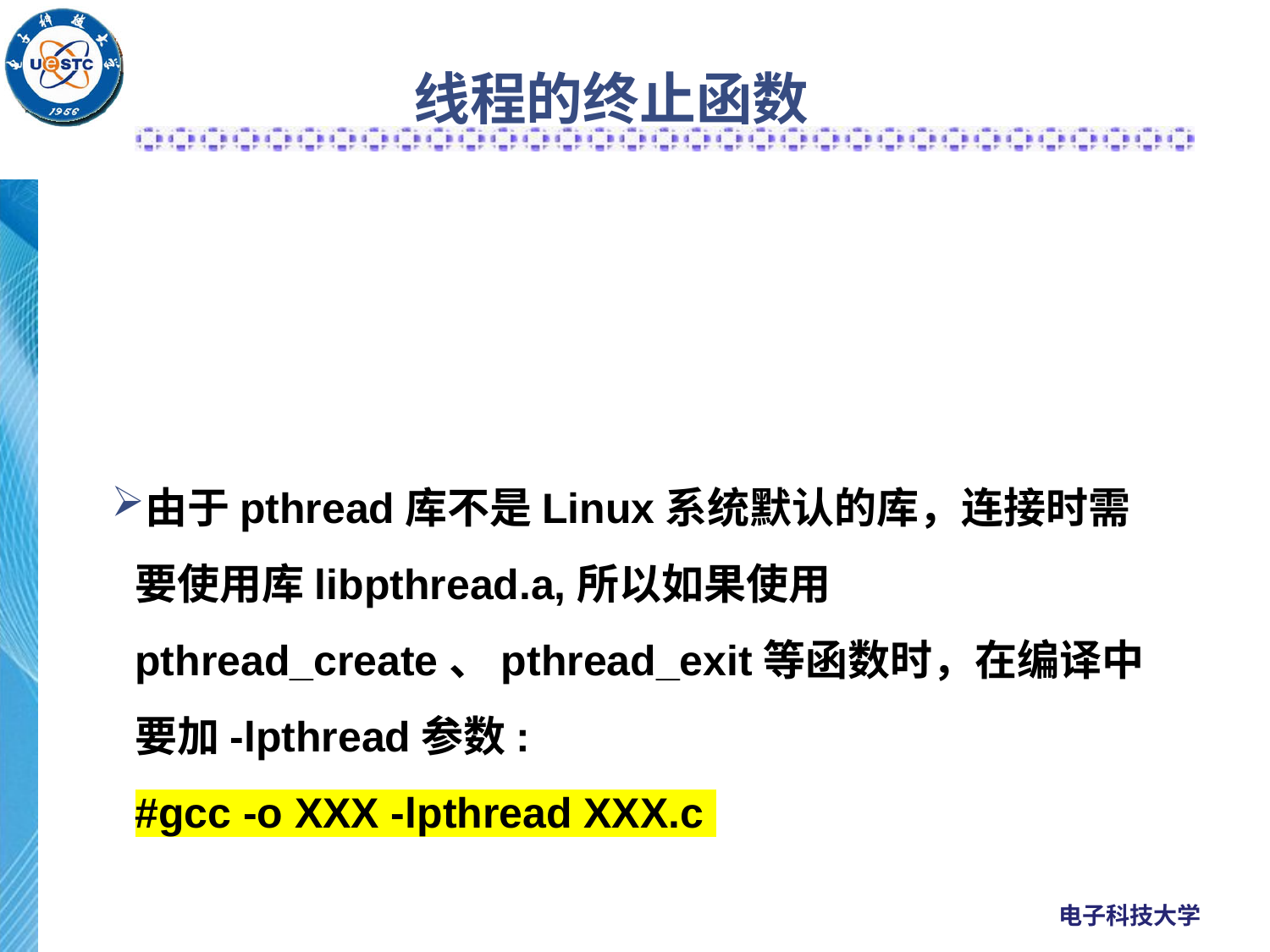

线程的终止函数
线程的退出：
  #include <pthread.h>
  void pthread_exit(void *rval_ptr);

由于pthread库不是Linux系统默认的库，连接时需要使用库libpthread.a,所以如果使用pthread_create、pthread_exit等函数时，在编译中要加-lpthread参数:
#gcc -o XXX -lpthread XXX.c